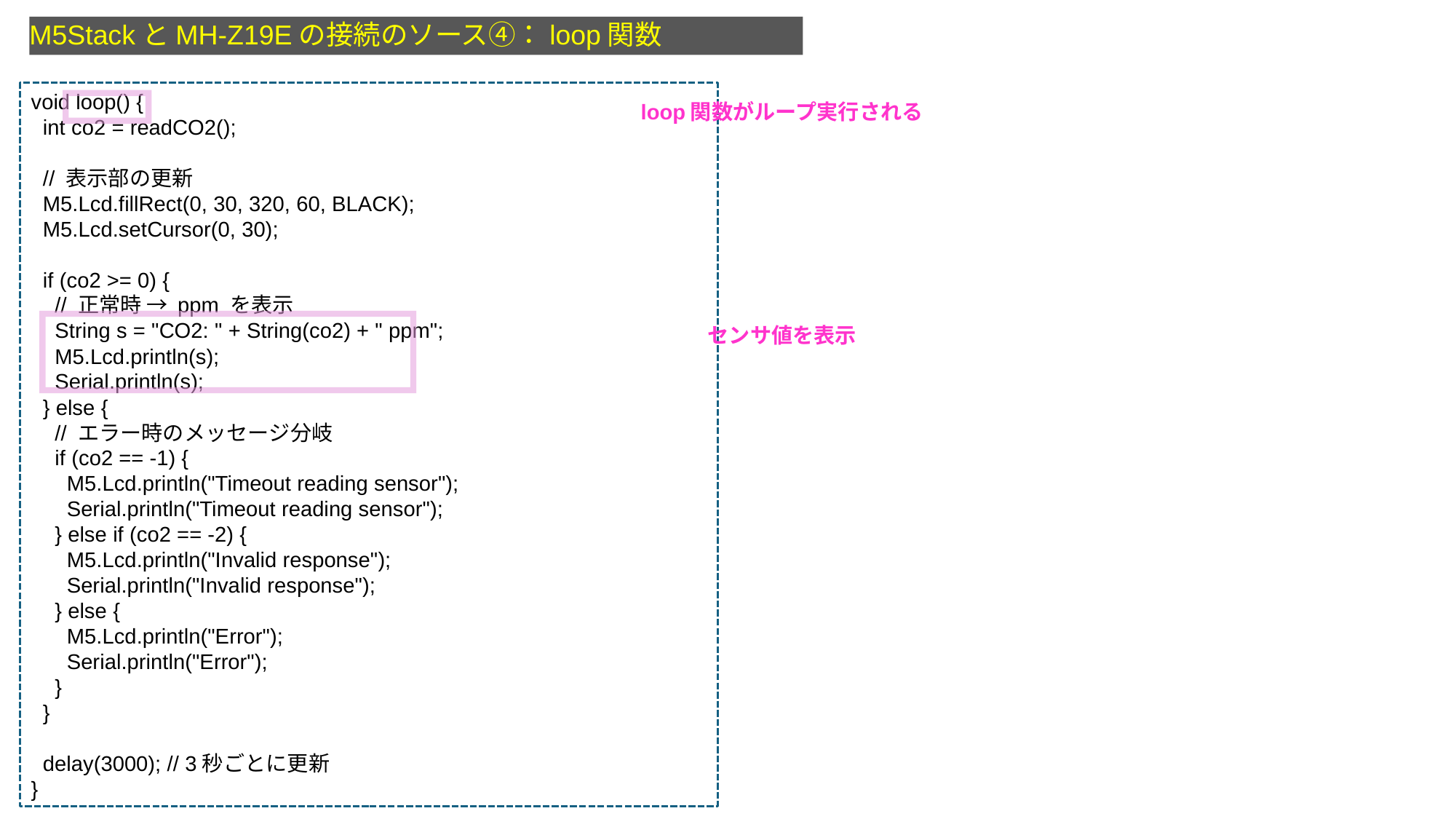

M5StackとMH-Z19Eの接続のソース④：loop関数
void loop() {
  int co2 = readCO2();

  // 表示部の更新
  M5.Lcd.fillRect(0, 30, 320, 60, BLACK);
  M5.Lcd.setCursor(0, 30);

  if (co2 >= 0) {
    // 正常時 → ppm を表示
    String s = "CO2: " + String(co2) + " ppm";
    M5.Lcd.println(s);
    Serial.println(s);
  } else {
    // エラー時のメッセージ分岐
    if (co2 == -1) {
      M5.Lcd.println("Timeout reading sensor");
      Serial.println("Timeout reading sensor");
    } else if (co2 == -2) {
      M5.Lcd.println("Invalid response");
      Serial.println("Invalid response");
    } else {
      M5.Lcd.println("Error");
      Serial.println("Error");
    }
  }

  delay(3000); // 3秒ごとに更新
}

loop関数がループ実行される

センサ値を表示